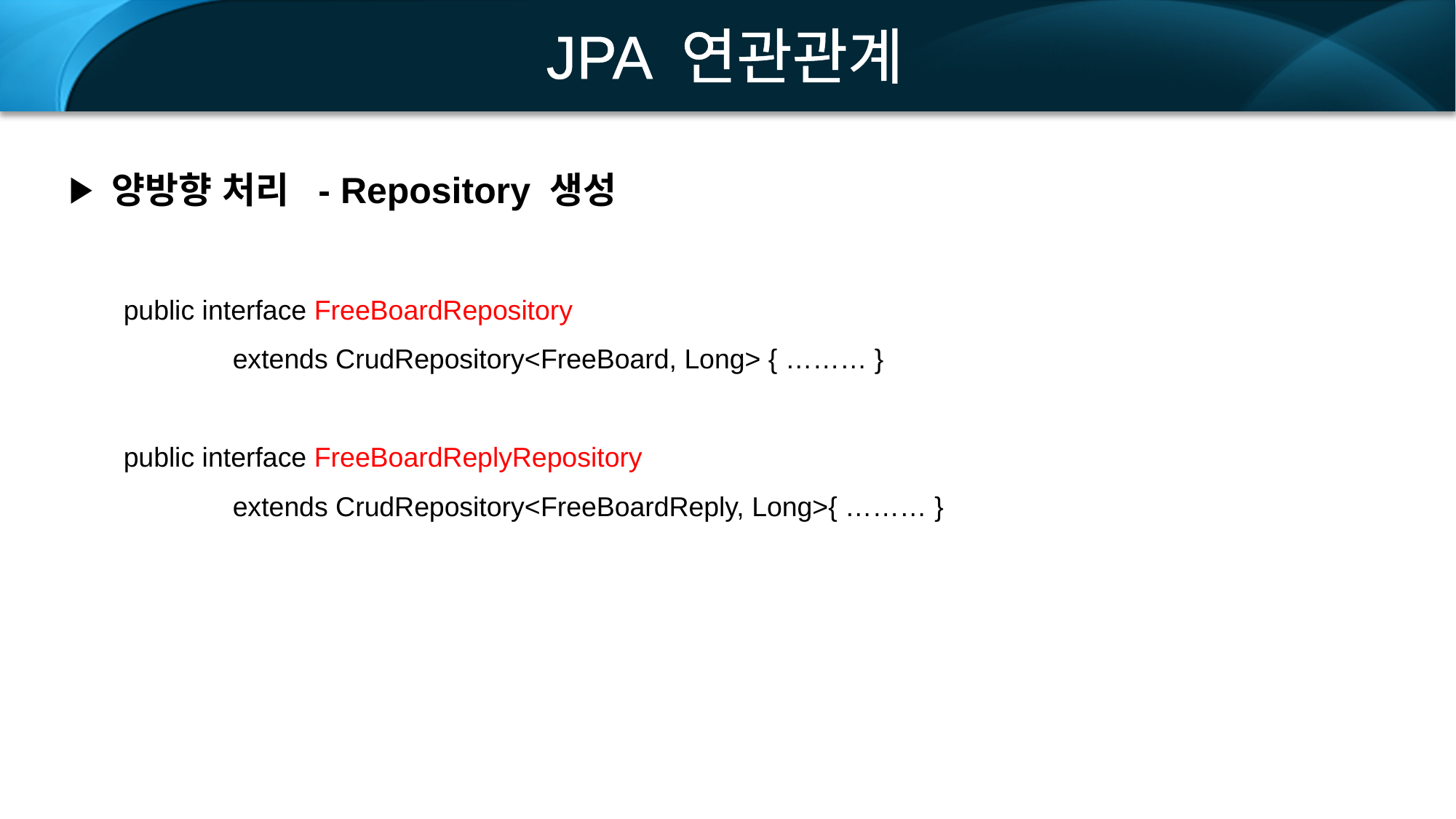

JPA 연관관계
양방향 처리  - Repository 생성

public interface FreeBoardRepository
	extends CrudRepository<FreeBoard, Long> { ……… }

public interface FreeBoardReplyRepository
	extends CrudRepository<FreeBoardReply, Long>{ ……… }